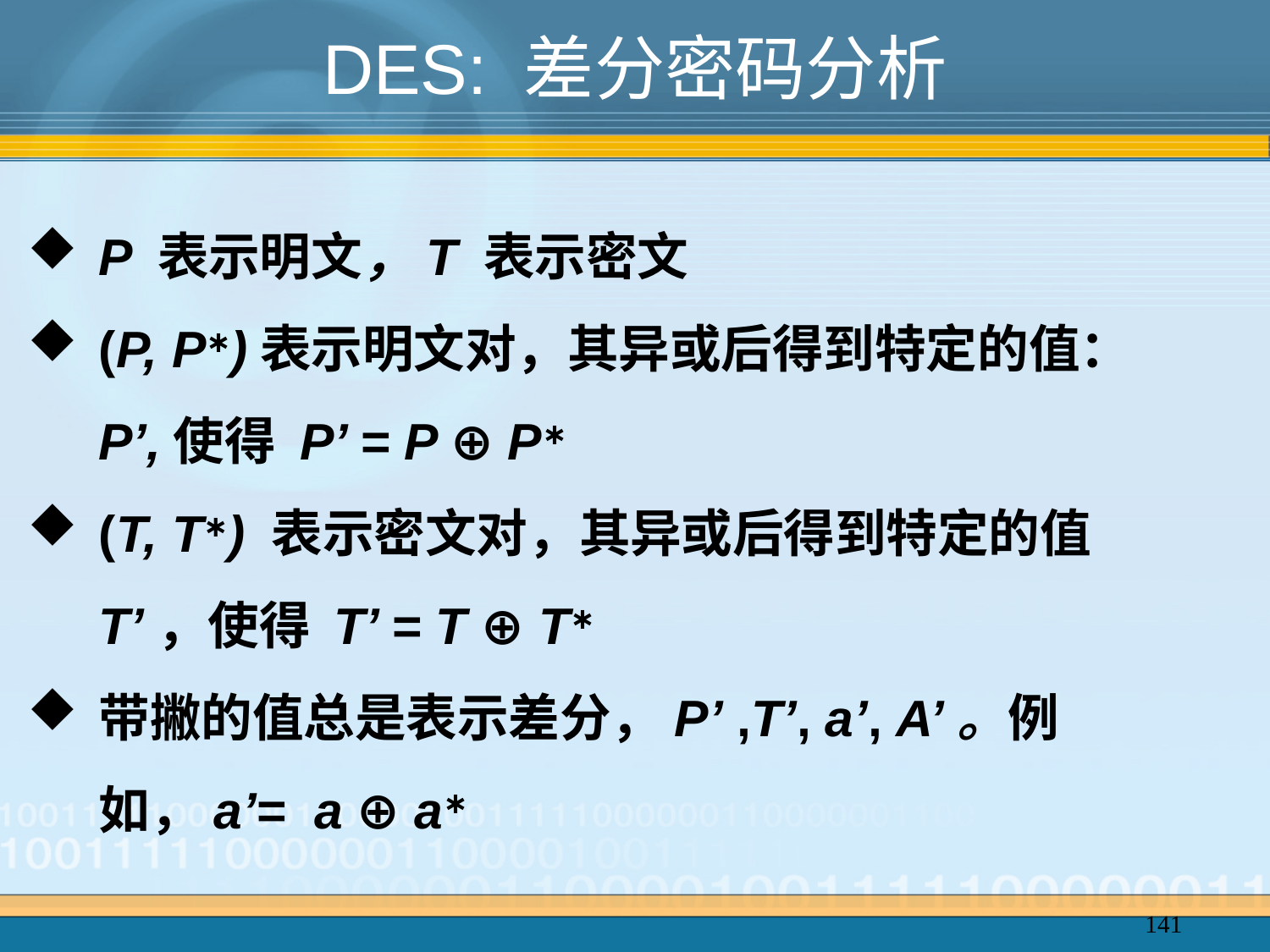

# DES: 差分密码分析
P 表示明文，T 表示密文
(P, P∗)表示明文对，其异或后得到特定的值：P’,使得 P’ = P ⊕ P∗
(T, T∗) 表示密文对，其异或后得到特定的值T’，使得 T’ = T ⊕ T∗
带撇的值总是表示差分，P’ ,T’, a’, A’。例如，a’=  a ⊕ a∗
141